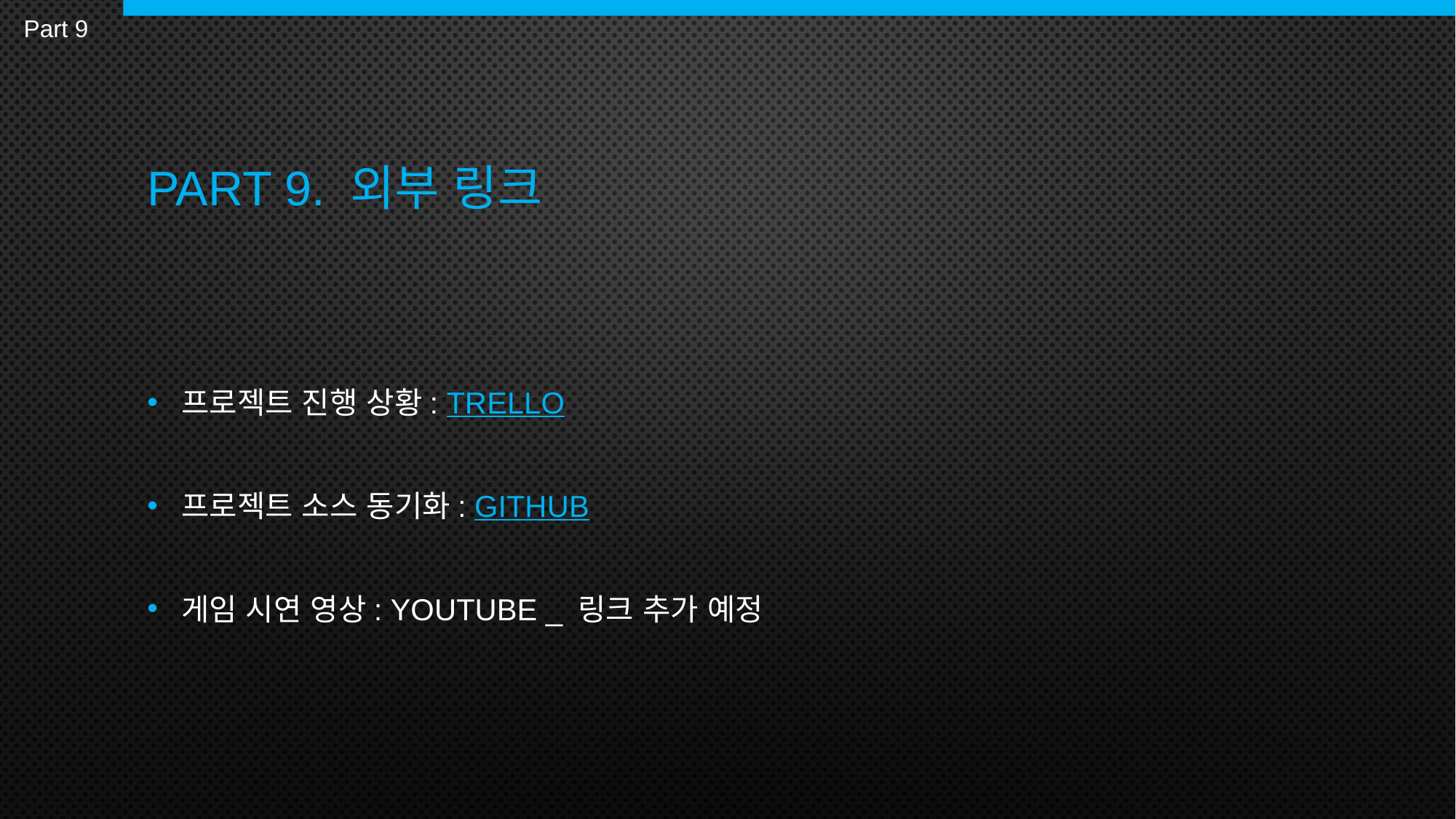

Part 9
# Part 9. 외부 링크
프로젝트 진행 상황: Trello

프로젝트 소스 동기화: GitHub

게임 시연 영상: YouTube _ 링크 추가 예정